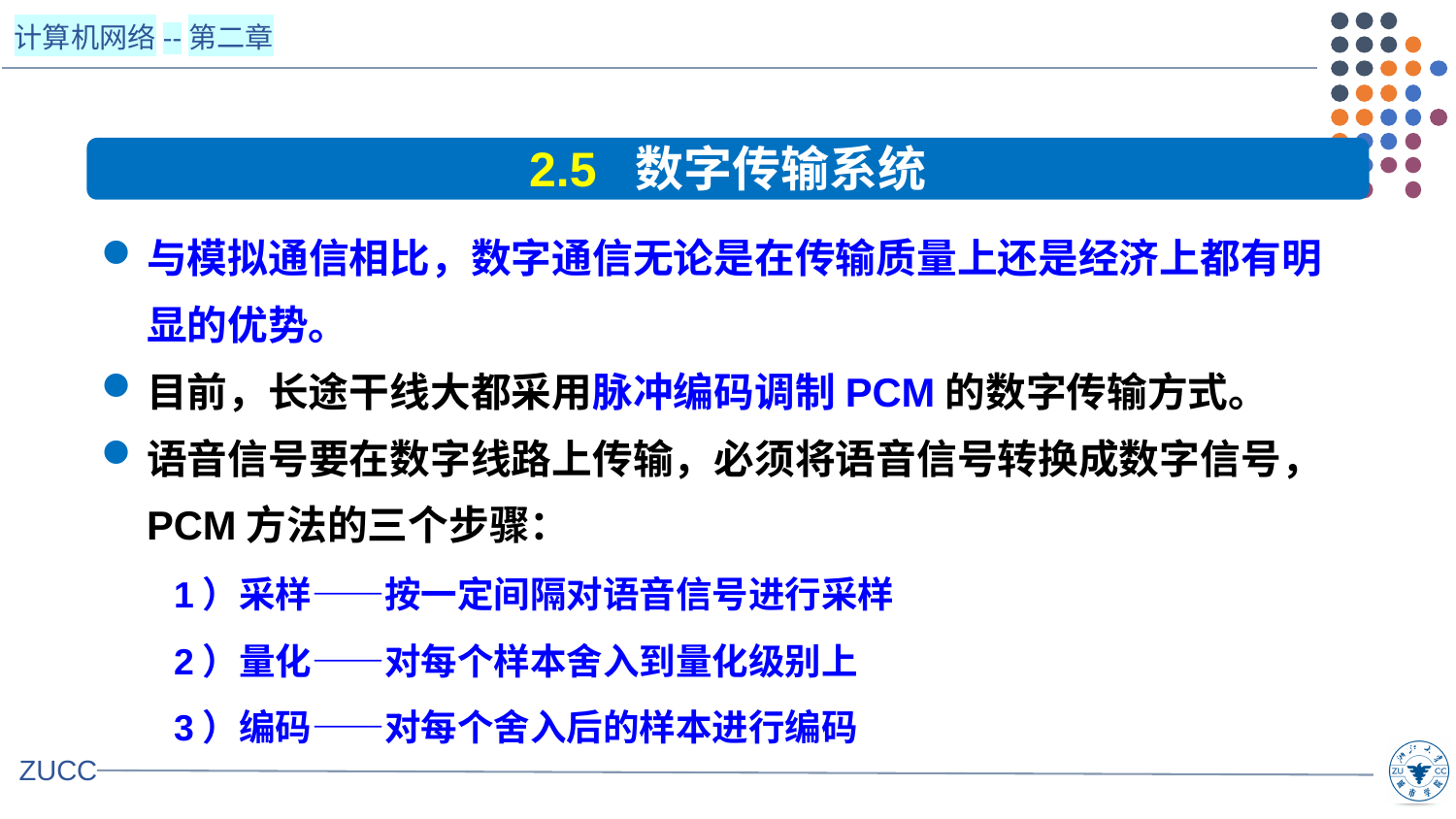

2.5  数字传输系统

与模拟通信相比，数字通信无论是在传输质量上还是经济上都有明显的优势。
目前，长途干线大都采用脉冲编码调制PCM的数字传输方式。
语音信号要在数字线路上传输，必须将语音信号转换成数字信号，PCM方法的三个步骤：
1）采样——按一定间隔对语音信号进行采样
2）量化——对每个样本舍入到量化级别上
3）编码——对每个舍入后的样本进行编码